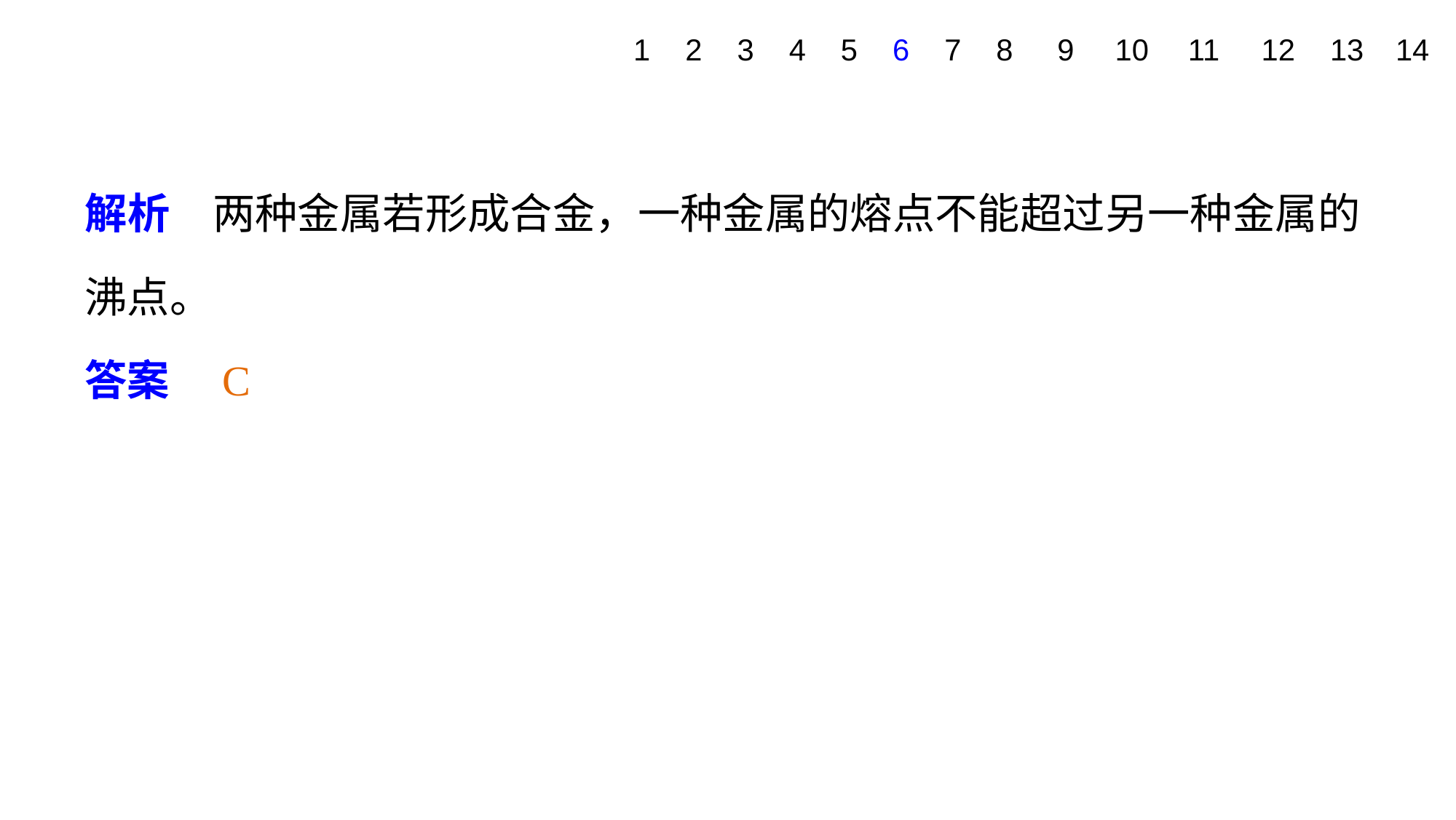

1
2
3
4
5
6
7
8
9
10
11
12
13
14
解析　两种金属若形成合金，一种金属的熔点不能超过另一种金属的沸点。
答案　C